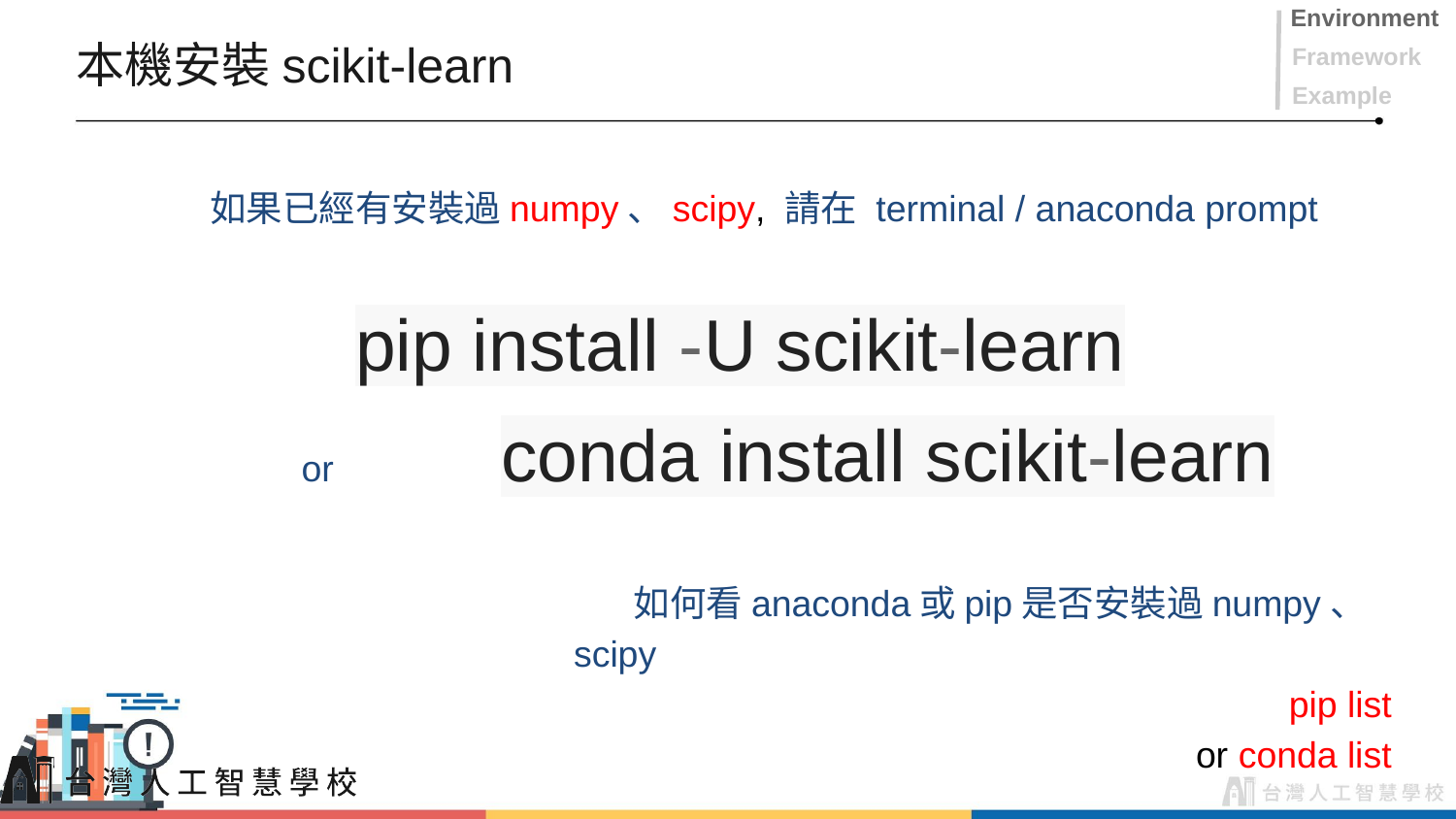

Environment
# 本機安裝scikit-learn
Framework
Example
如果已經有安裝過numpy、scipy, 請在 terminal / anaconda prompt

pip install -U scikit-learn
   	         or  		conda install scikit-learn

     如何看anaconda或pip是否安裝過numpy、scipy
pip list
or conda list